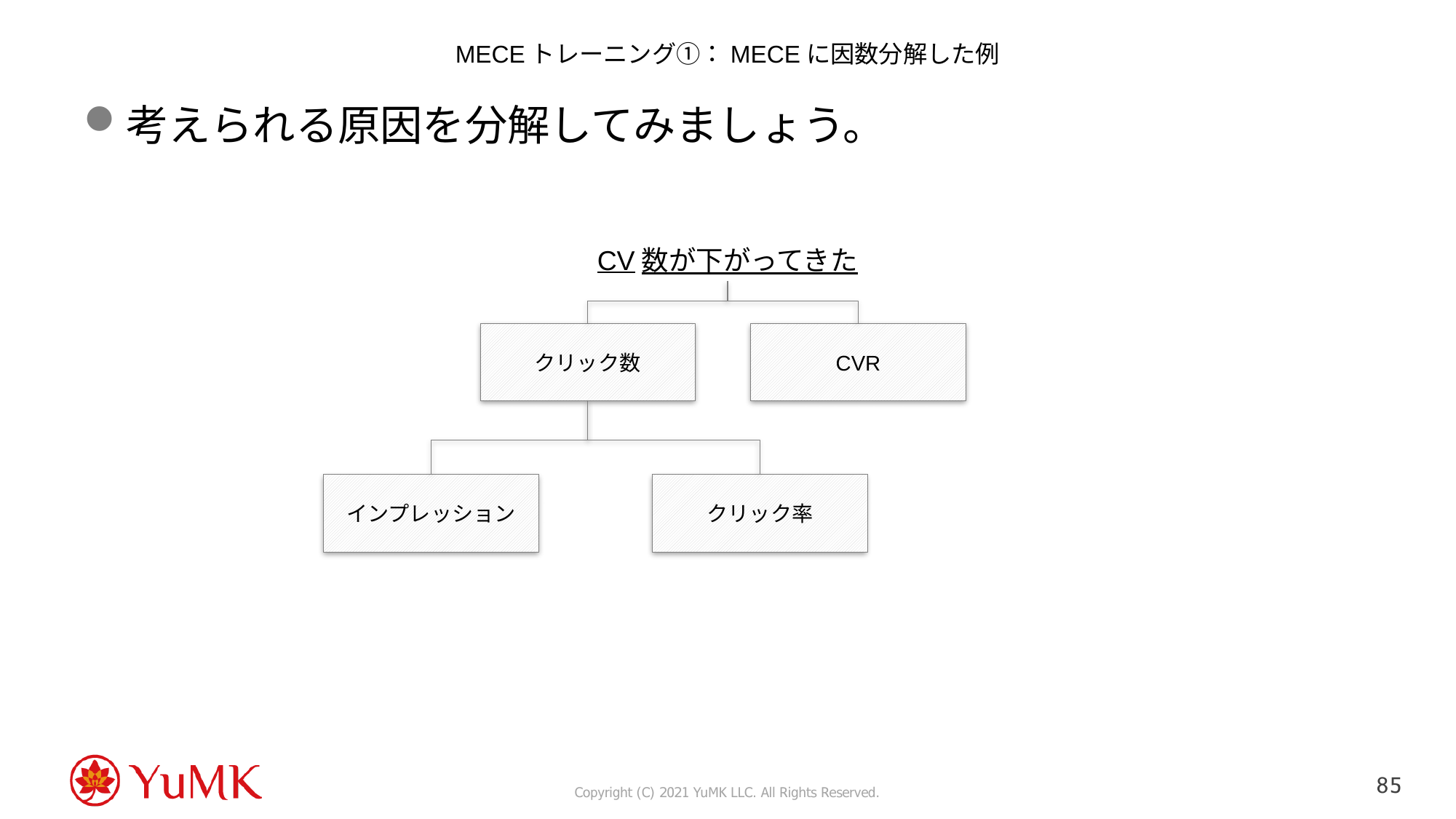

# MECEトレーニング①：MECEに因数分解した例
考えられる原因を分解してみましょう。
CV数が下がってきた
クリック数
CVR
インプレッション
クリック率
85